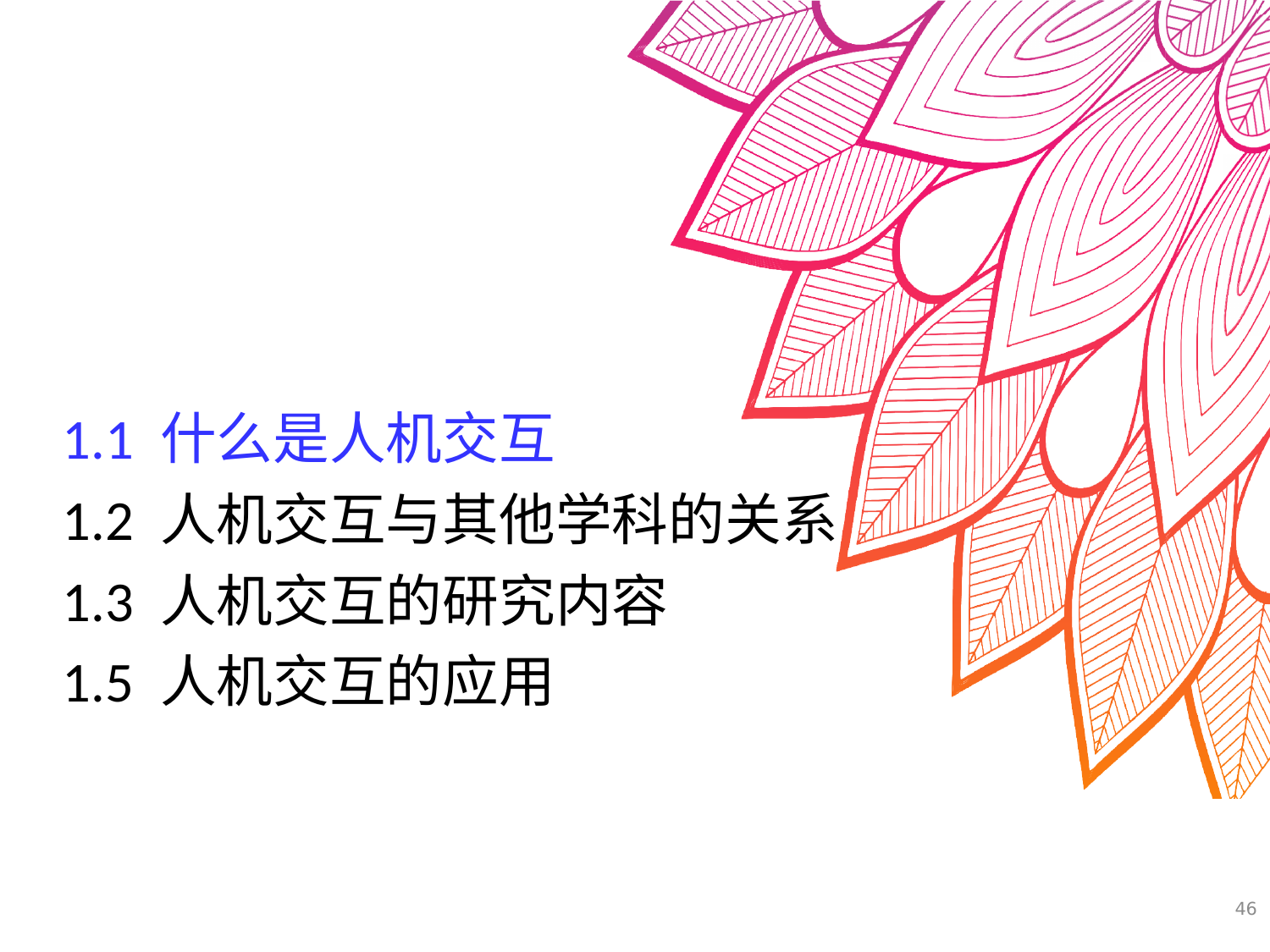

1.1 什么是人机交互
1.2 人机交互与其他学科的关系
1.3 人机交互的研究内容
1.5 人机交互的应用

46